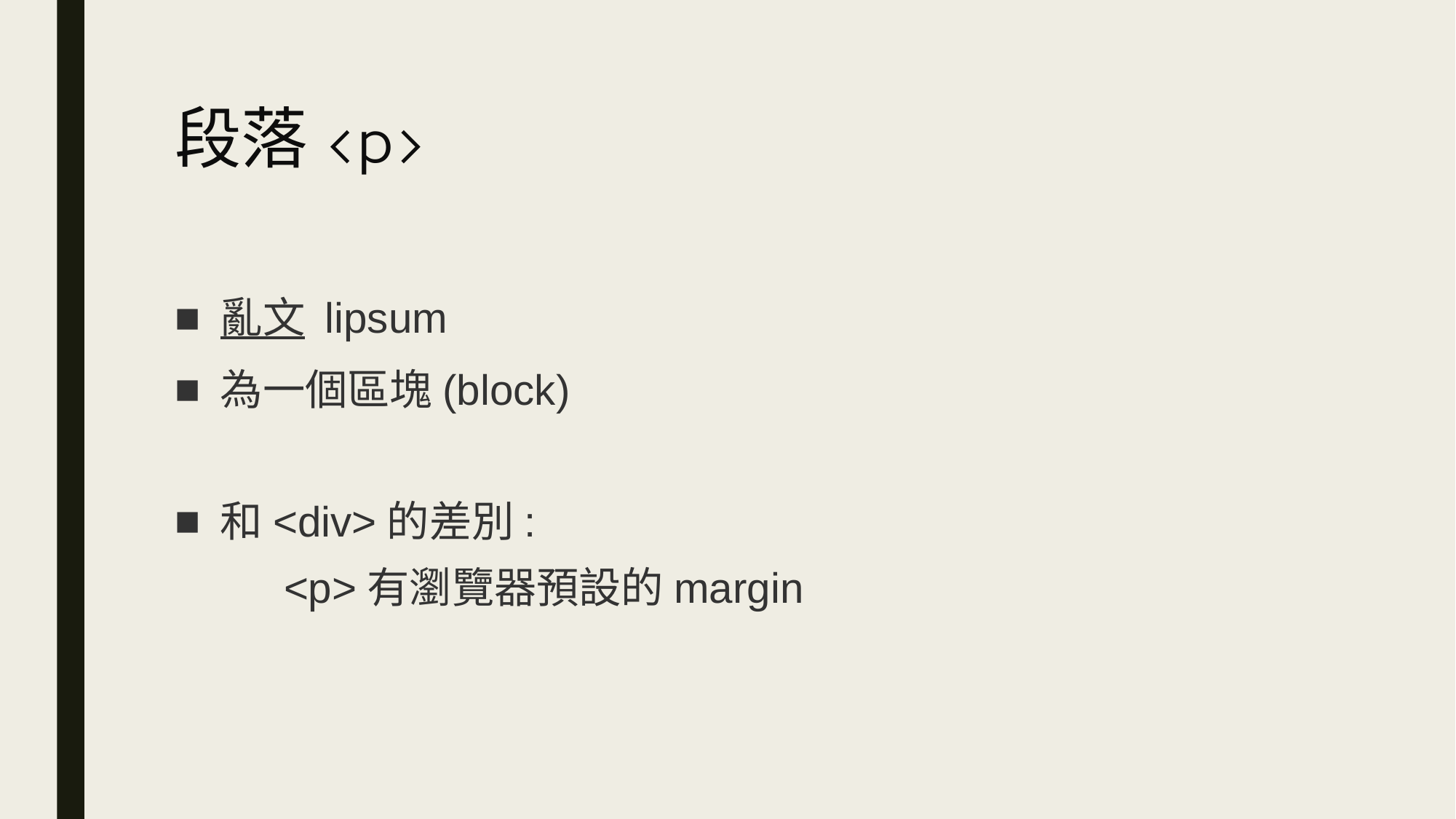

# 段落<p>
亂文 lipsum
為一個區塊(block)

和<div>的差別:
	<p>有瀏覽器預設的margin